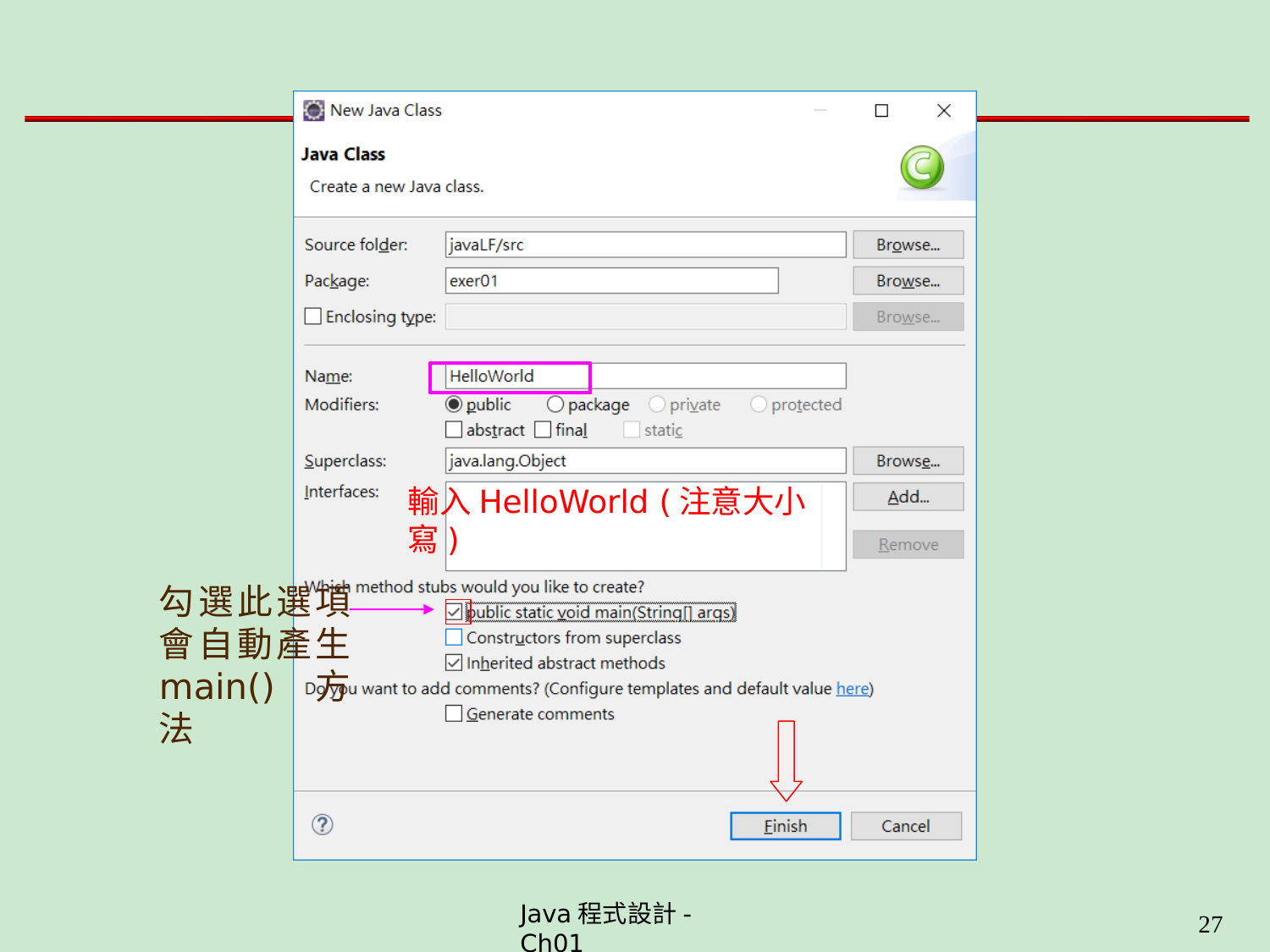

輸入HelloWorld (注意大小寫)
勾選此選項 會自動產生 main()方法
Java程式設計-Ch01
27